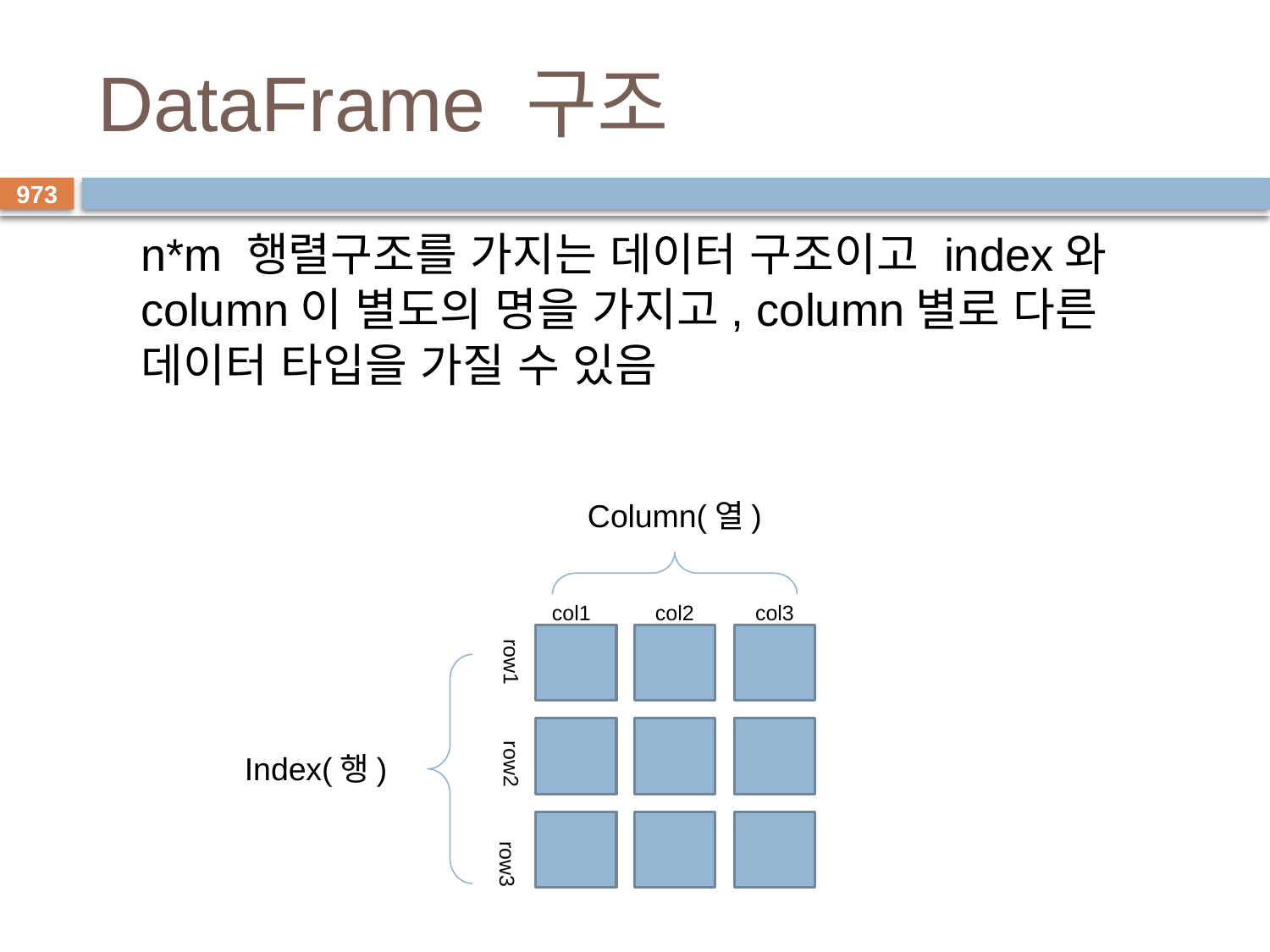

# DataFrame 구조
973
n*m 행렬구조를 가지는 데이터 구조이고 index와 column이 별도의 명을 가지고, column별로 다른 데이터 타입을 가질 수 있음

Column(열)
col1
col2
col3

row1

row2
Index(행)

row3